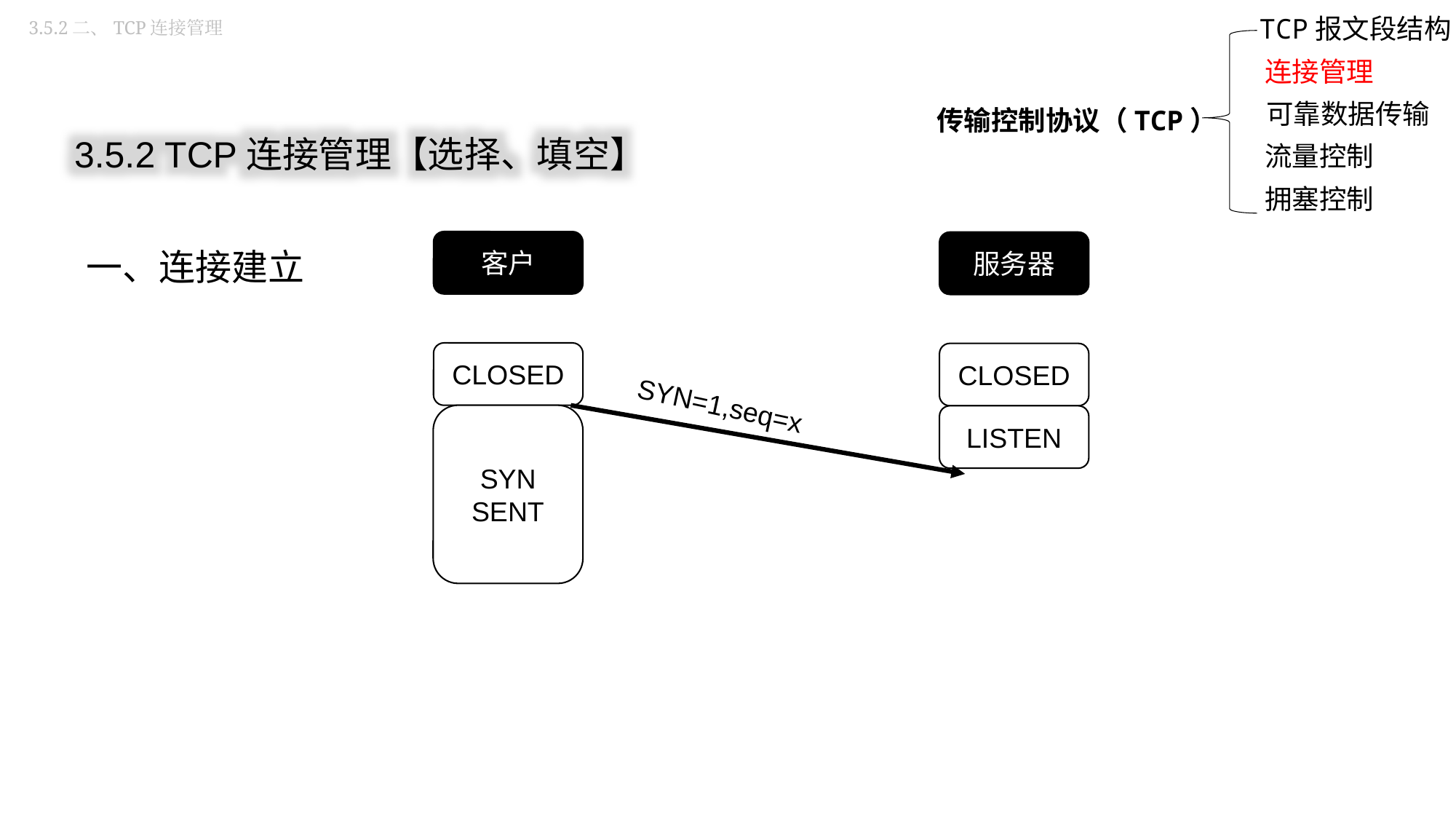

3.5.2二、TCP连接管理
TCP报文段结构

连接管理
传输控制协议（TCP）
可靠数据传输
流量控制
拥塞控制
3.5.2 TCP连接管理【选择、填空】
一、连接建立
客户
服务器
CLOSED
CLOSED
SYN=1,seq=x
SYN SENT
LISTEN